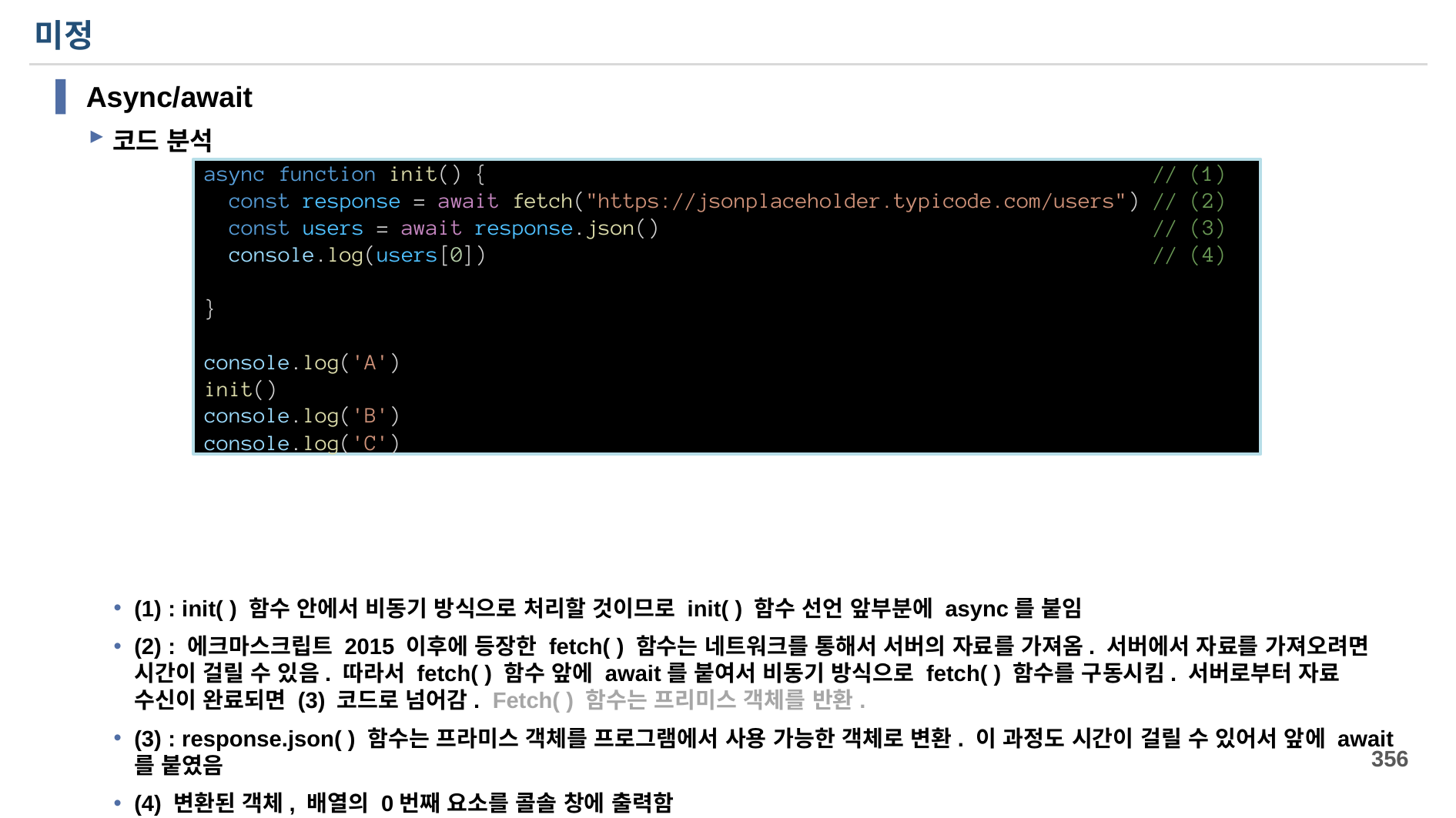

# 미정
Async/await
코드 분석

(1) : init( ) 함수 안에서 비동기 방식으로 처리할 것이므로 init( ) 함수 선언 앞부분에 async를 붙임
(2) : 에크마스크립트 2015 이후에 등장한 fetch( ) 함수는 네트워크를 통해서 서버의 자료를 가져옴. 서버에서 자료를 가져오려면 시간이 걸릴 수 있음. 따라서 fetch( ) 함수 앞에 await를 붙여서 비동기 방식으로 fetch( ) 함수를 구동시킴. 서버로부터 자료 수신이 완료되면 (3) 코드로 넘어감.  Fetch( ) 함수는 프리미스 객체를 반환.
(3) : response.json( ) 함수는 프라미스 객체를 프로그램에서 사용 가능한 객체로 변환. 이 과정도 시간이 걸릴 수 있어서 앞에 await를 붙였음
(4) 변환된 객체, 배열의 0번째 요소를 콜솔 창에 출력함

async function init() {                                                      // (1)
  const response = await fetch("https://jsonplaceholder.typicode.com/users") // (2)
  const users = await response.json()                                        // (3)
  console.log(users[0])                                                      // (4)
}
console.log('A')
init()
console.log('B')
console.log('C')
356